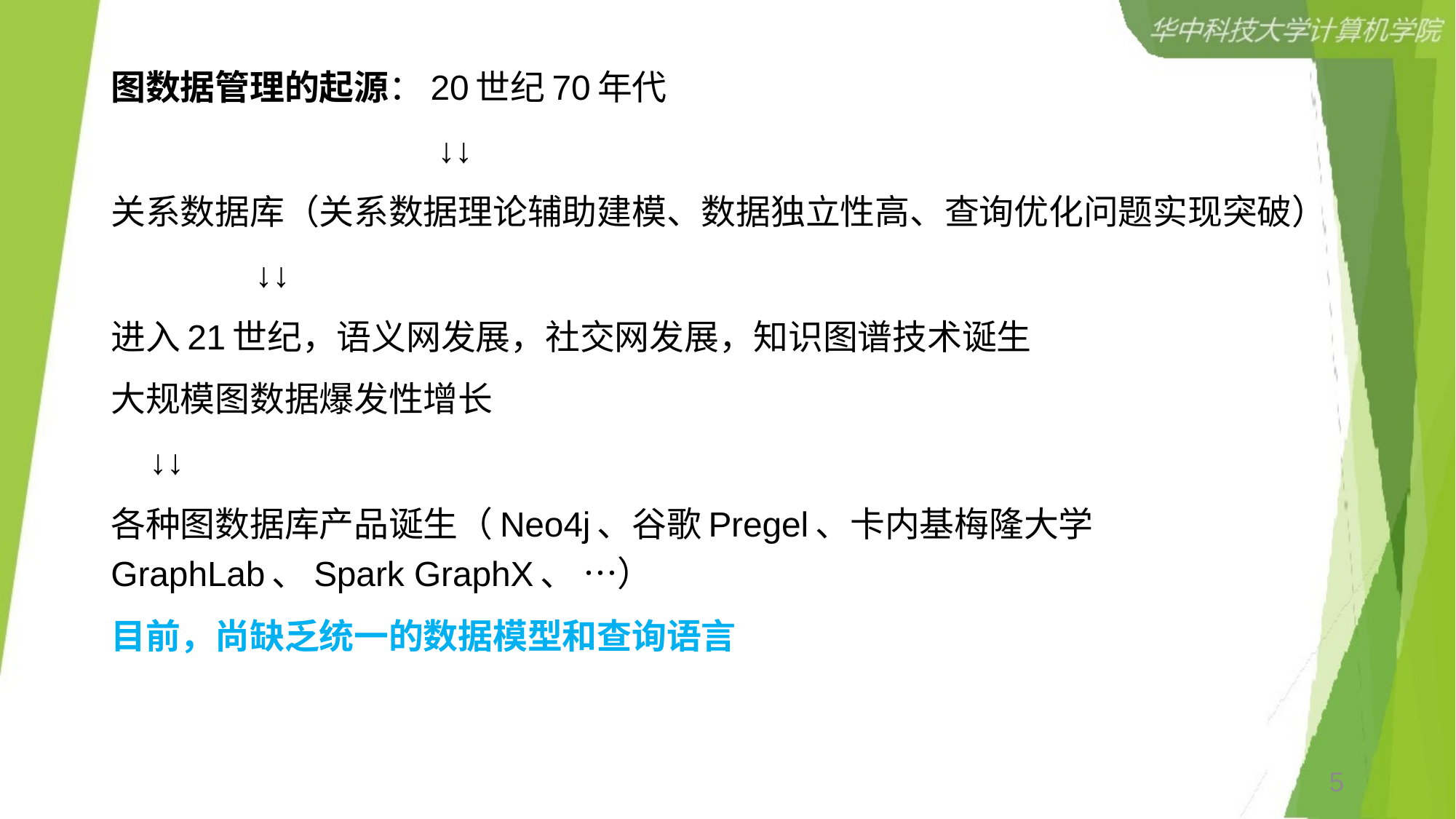

图数据管理的起源：20世纪70年代
                                  ↓↓
关系数据库（关系数据理论辅助建模、数据独立性高、查询优化问题实现突破）
               ↓↓
进入21世纪，语义网发展，社交网发展，知识图谱技术诞生
大规模图数据爆发性增长
    ↓↓
各种图数据库产品诞生（Neo4j、谷歌Pregel、卡内基梅隆大学GraphLab、Spark GraphX、 …）
目前，尚缺乏统一的数据模型和查询语言
5